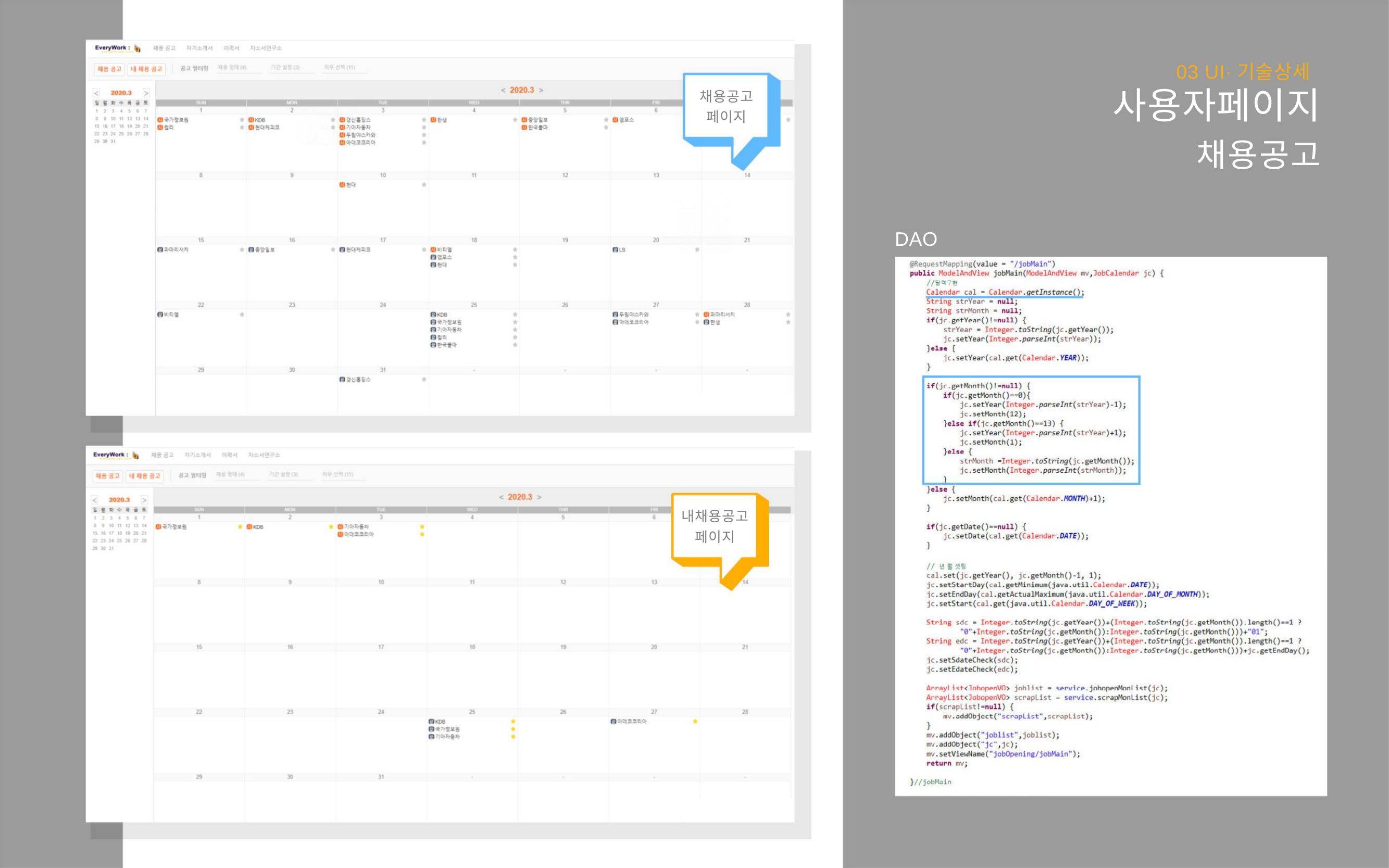

03 UI·기술상세
사용자페이지
채용공고
페이지
채용공고
DAO
내채용공고
페이지